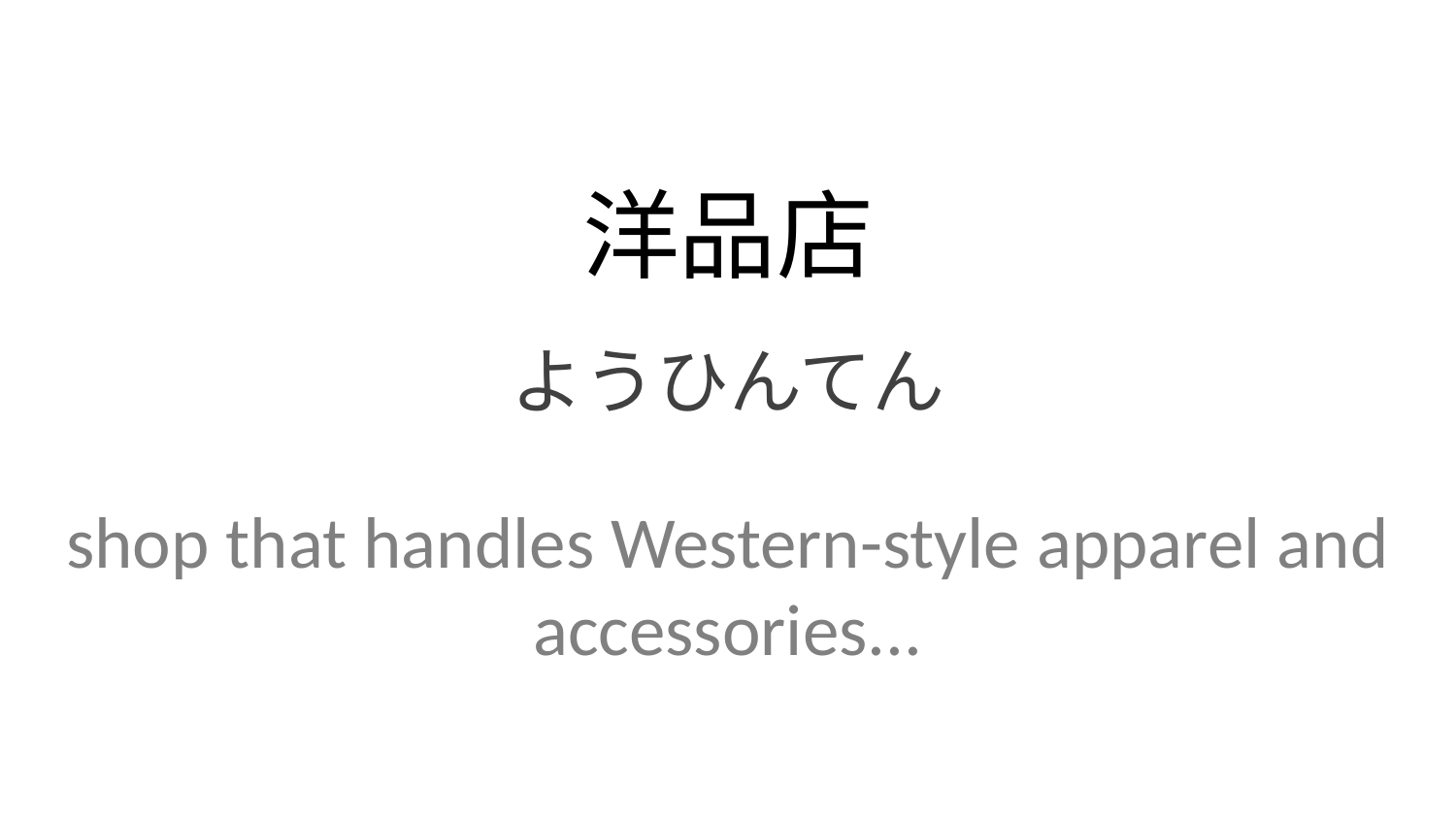

洋品店

ようひんてん
shop that handles Western-style apparel and accessories...